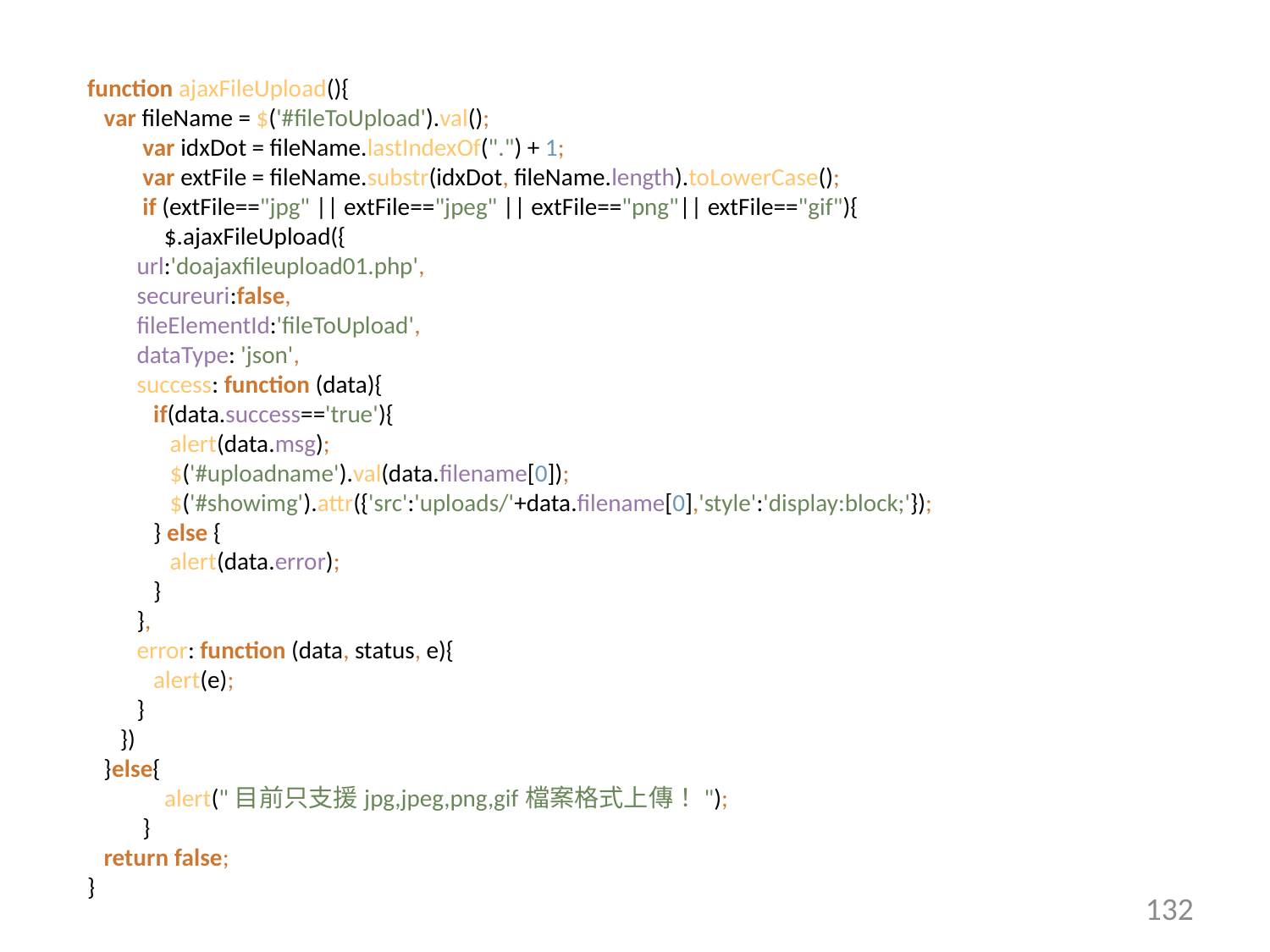

function ajaxFileUpload(){
   var fileName = $('#fileToUpload').val();
          var idxDot = fileName.lastIndexOf(".") + 1;
          var extFile = fileName.substr(idxDot, fileName.length).toLowerCase();
          if (extFile=="jpg" || extFile=="jpeg" || extFile=="png"|| extFile=="gif"){
              $.ajaxFileUpload({
         url:'doajaxfileupload01.php',
         secureuri:false,
         fileElementId:'fileToUpload',
         dataType: 'json',
         success: function (data){
            if(data.success=='true'){
               alert(data.msg);
               $('#uploadname').val(data.filename[0]);
               $('#showimg').attr({'src':'uploads/'+data.filename[0],'style':'display:block;'});
            } else {
               alert(data.error);
            }
         },
         error: function (data, status, e){
            alert(e);
         }
      })
   }else{
              alert("目前只支援jpg,jpeg,png,gif檔案格式上傳！");
          }
   return false;
}
132